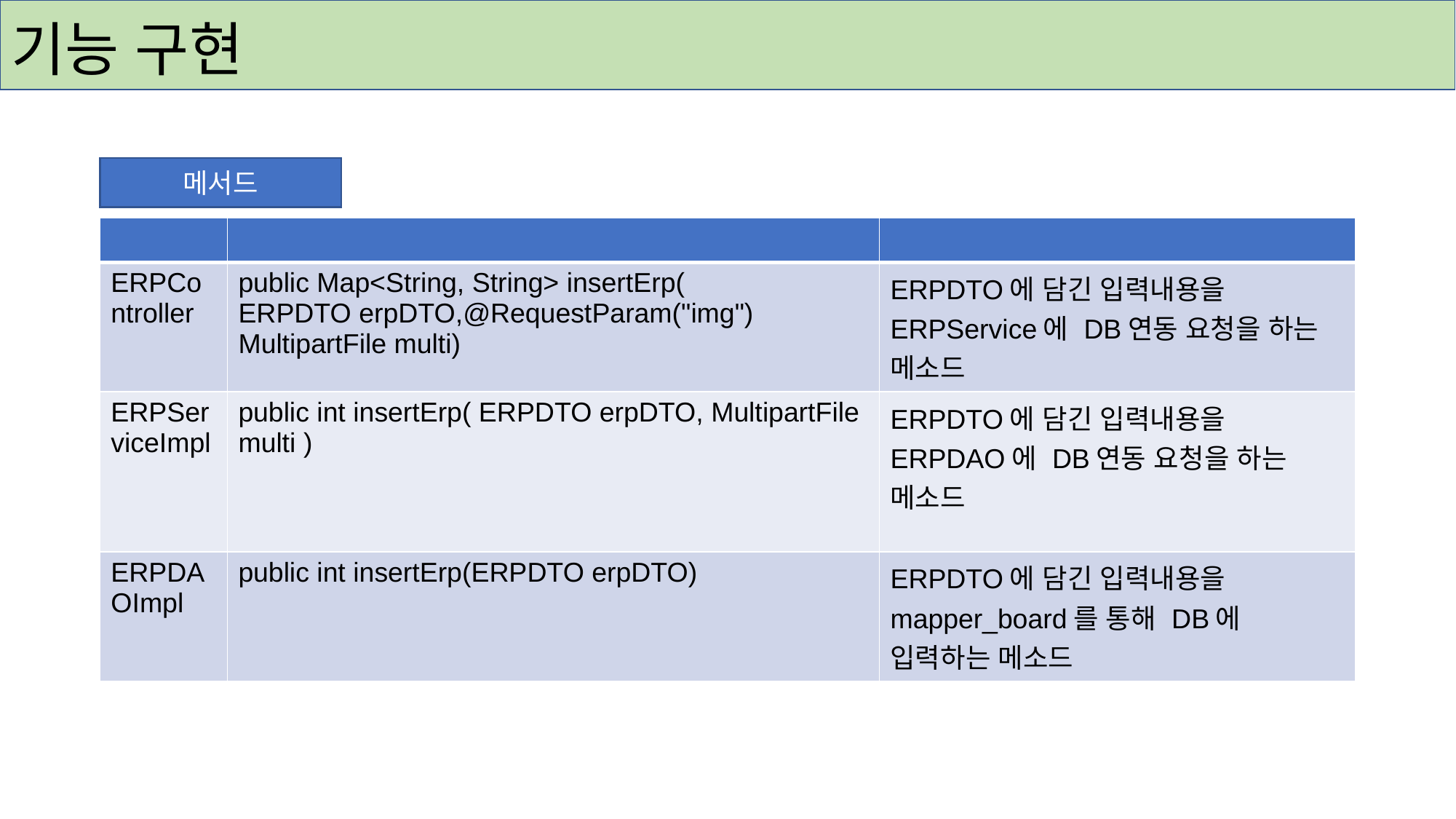

# 기능 구현
메서드
|  |  |  |
| --- | --- | --- |
| ERPController | public Map<String, String> insertErp( ERPDTO erpDTO,@RequestParam("img") MultipartFile multi) | ERPDTO에 담긴 입력내용을 ERPService에 DB연동 요청을 하는 메소드 |
| ERPServiceImpl | public int insertErp( ERPDTO erpDTO, MultipartFile multi ) | ERPDTO에 담긴 입력내용을 ERPDAO에 DB연동 요청을 하는 메소드 |
| ERPDAOImpl | public int insertErp(ERPDTO erpDTO) | ERPDTO에 담긴 입력내용을 mapper\_board를 통해 DB에 입력하는 메소드 |